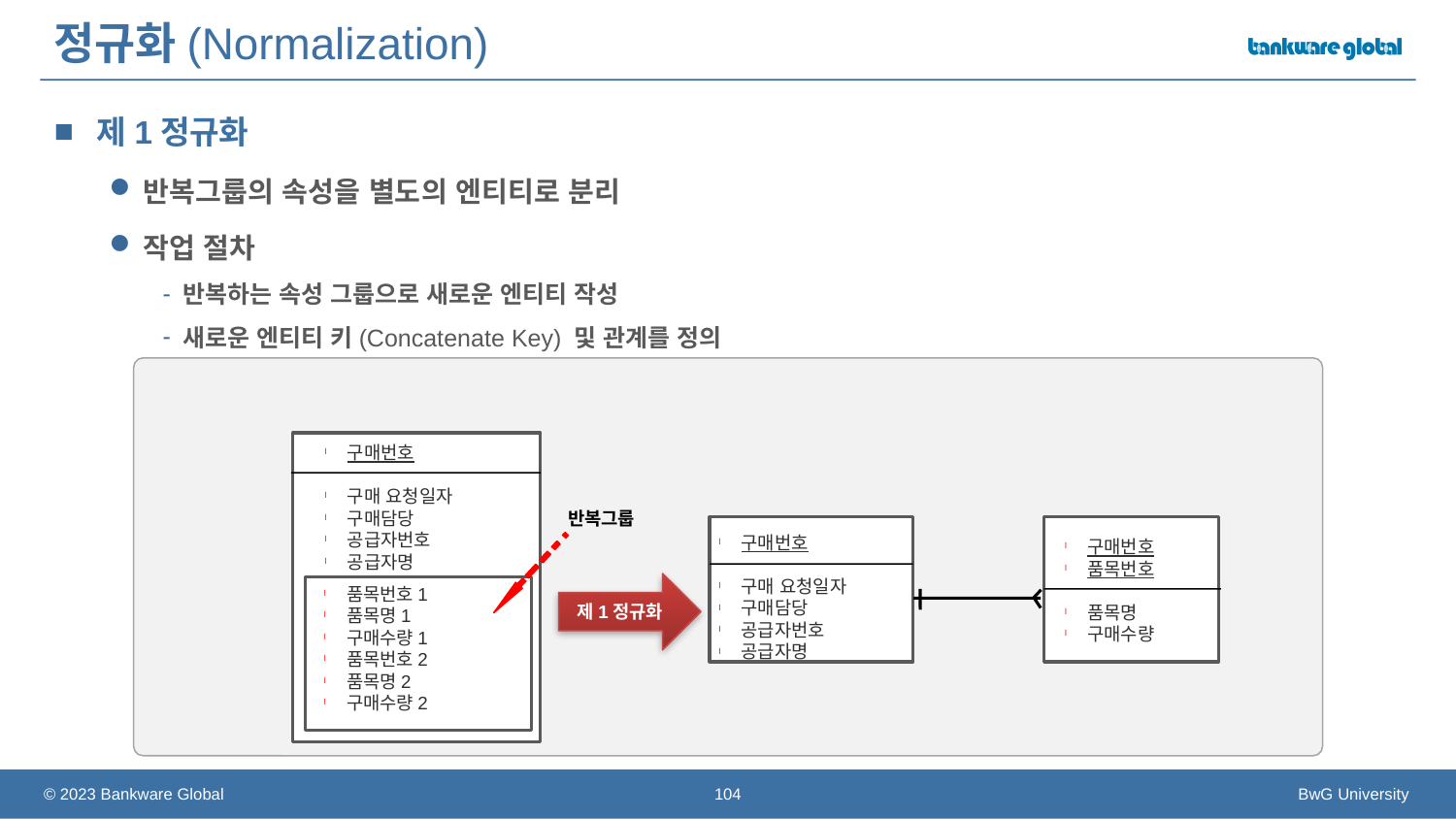

# 정규화(Normalization)
제1정규화
반복그룹의 속성을 별도의 엔티티로 분리
작업 절차
반복하는 속성 그룹으로 새로운 엔티티 작성
새로운 엔티티 키(Concatenate Key) 및 관계를 정의

구매번호

구매 요청일자
구매담당
공급자번호
공급자명

반복그룹

구매번호

구매 요청일자
구매담당
공급자번호
공급자명

구매번호
품목번호

품목명
구매수량

제1정규화

품목번호1
품목명1
구매수량1
품목번호2
품목명2
구매수량2

104